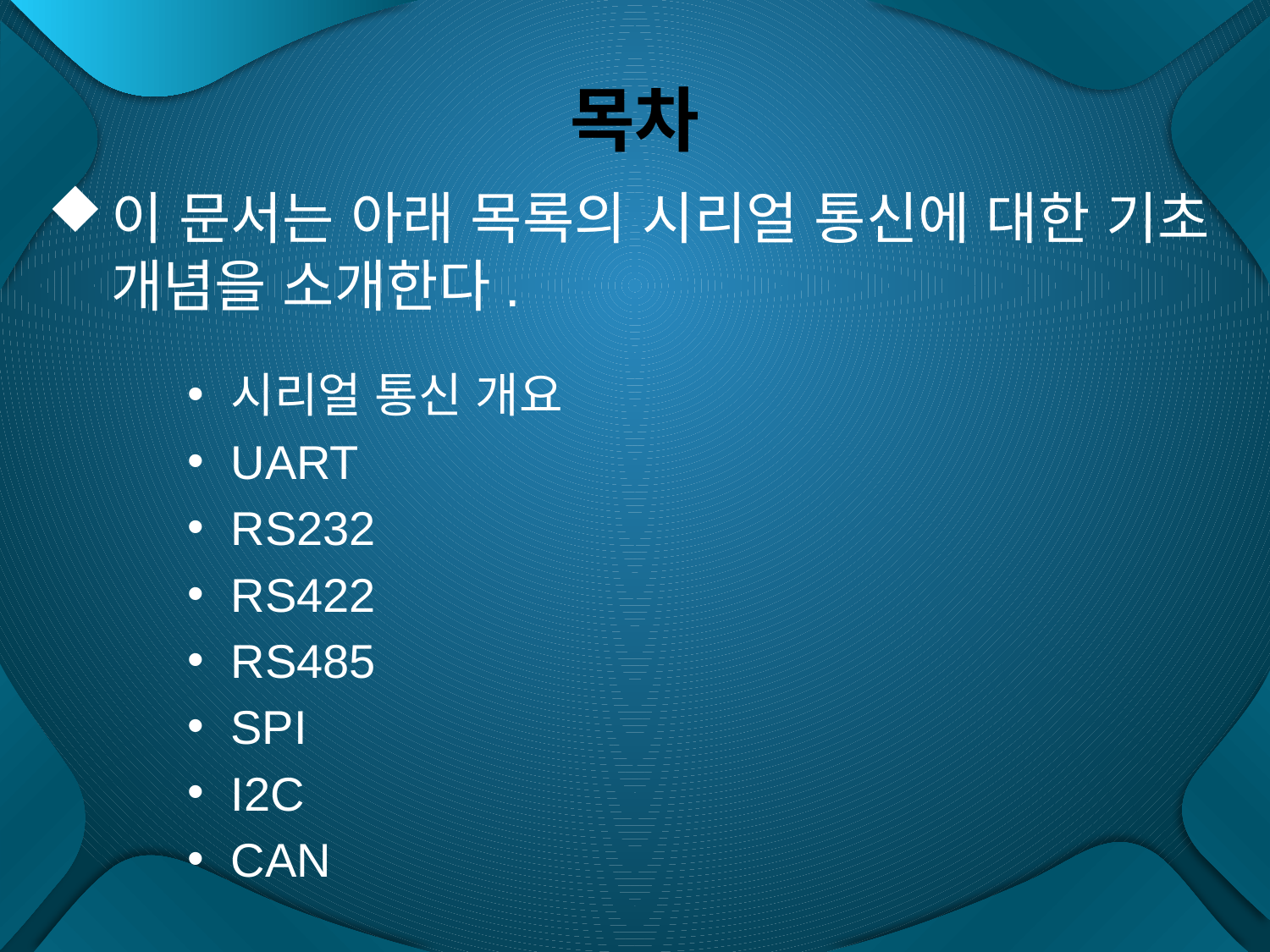

# 목차
이 문서는 아래 목록의 시리얼 통신에 대한 기초 개념을 소개한다.
시리얼 통신 개요
UART
RS232
RS422
RS485
SPI
I2C
CAN